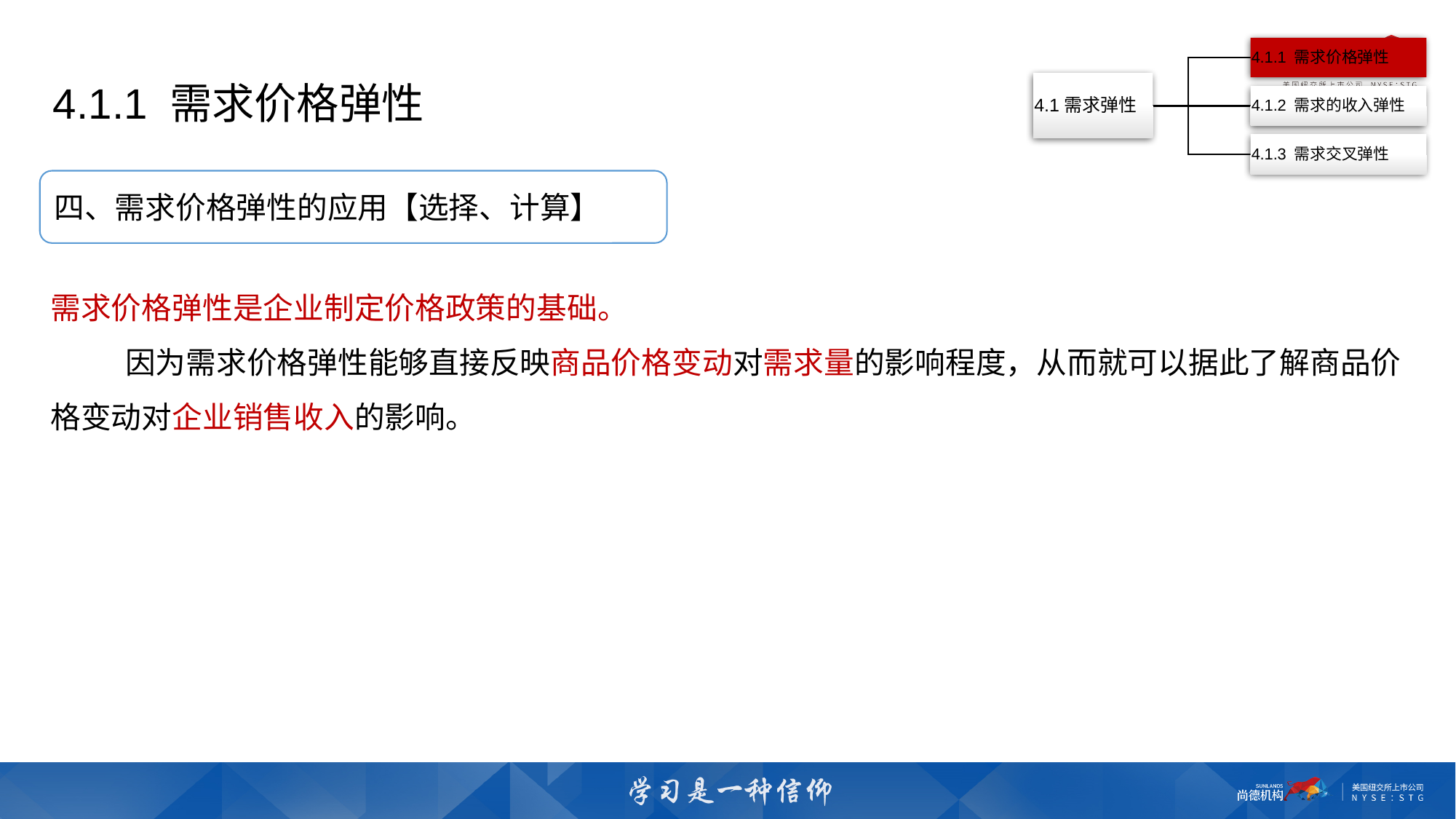

4.1需求弹性
4.1.1 需求价格弹性
4.1.2 需求的收入弹性
4.1.3 需求交叉弹性
4.1.1 需求价格弹性
四、需求价格弹性的应用【选择、计算】
需求价格弹性是企业制定价格政策的基础。
          因为需求价格弹性能够直接反映商品价格变动对需求量的影响程度，从而就可以据此了解商品价格变动对企业销售收入的影响。